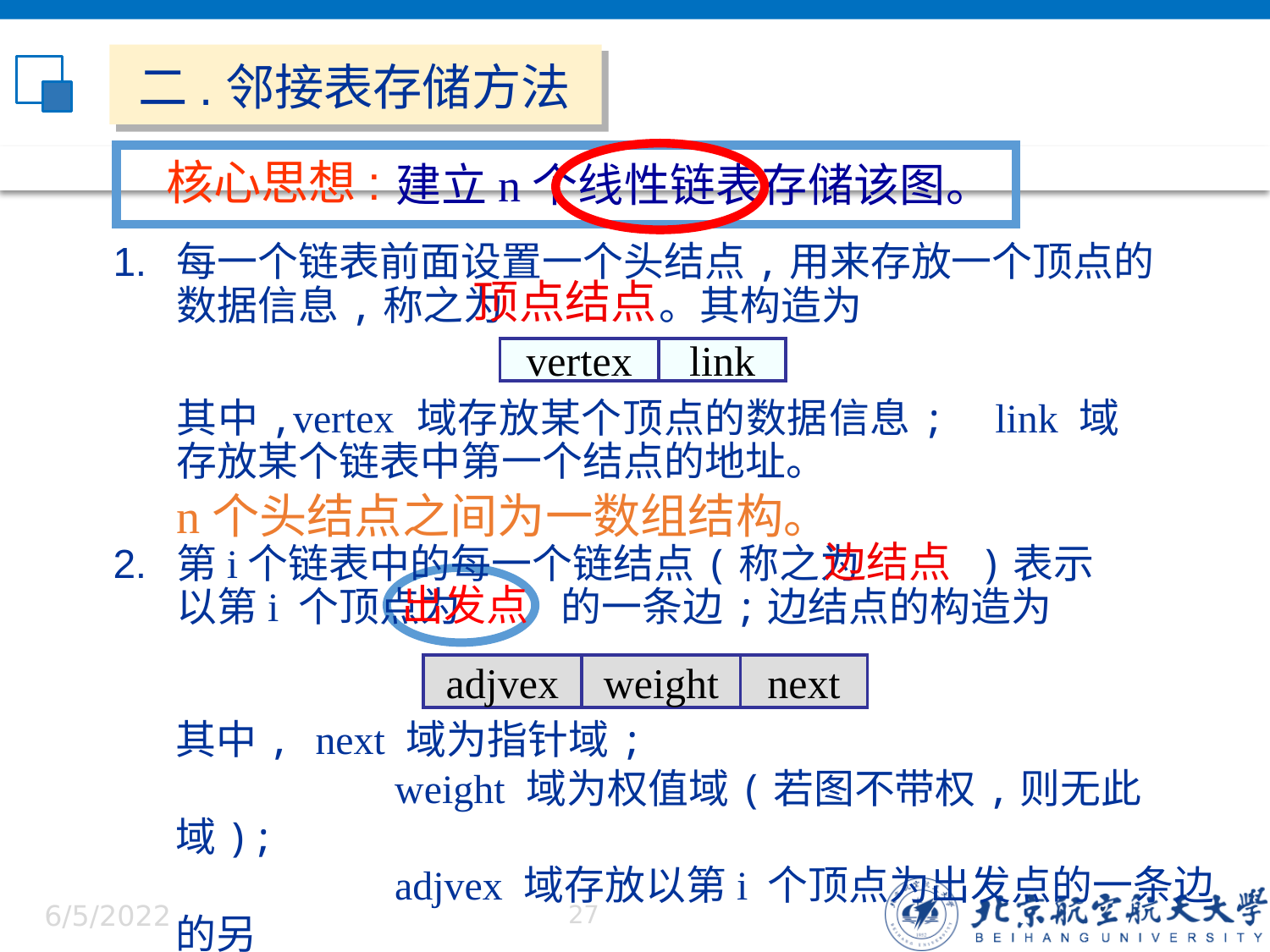

二.邻接表存储方法

核心思想:
建立n个线性链表存储该图。
每一个链表前面设置一个头结点,用来存放一个顶点的数据信息,称之为                 。其构造为
顶点结点
vertex
link
其中,vertex 域存放某个顶点的数据信息;  link 域存放某个链表中第一个结点的地址。
n个头结点之间为一数组结构。
边结点
第i个链表中的每一个链结点(称之为            )表示以第i 个顶点为           的一条边;边结点的构造为
出发点

adjvex
weight
next
其中, next 域为指针域;
         weight 域为权值域(若图不带权,则无此域);
         adjvex 域存放以第i 个顶点为出发点的一条边的另
                  一端点在头结点数组中的位置。
6/5/2022
27